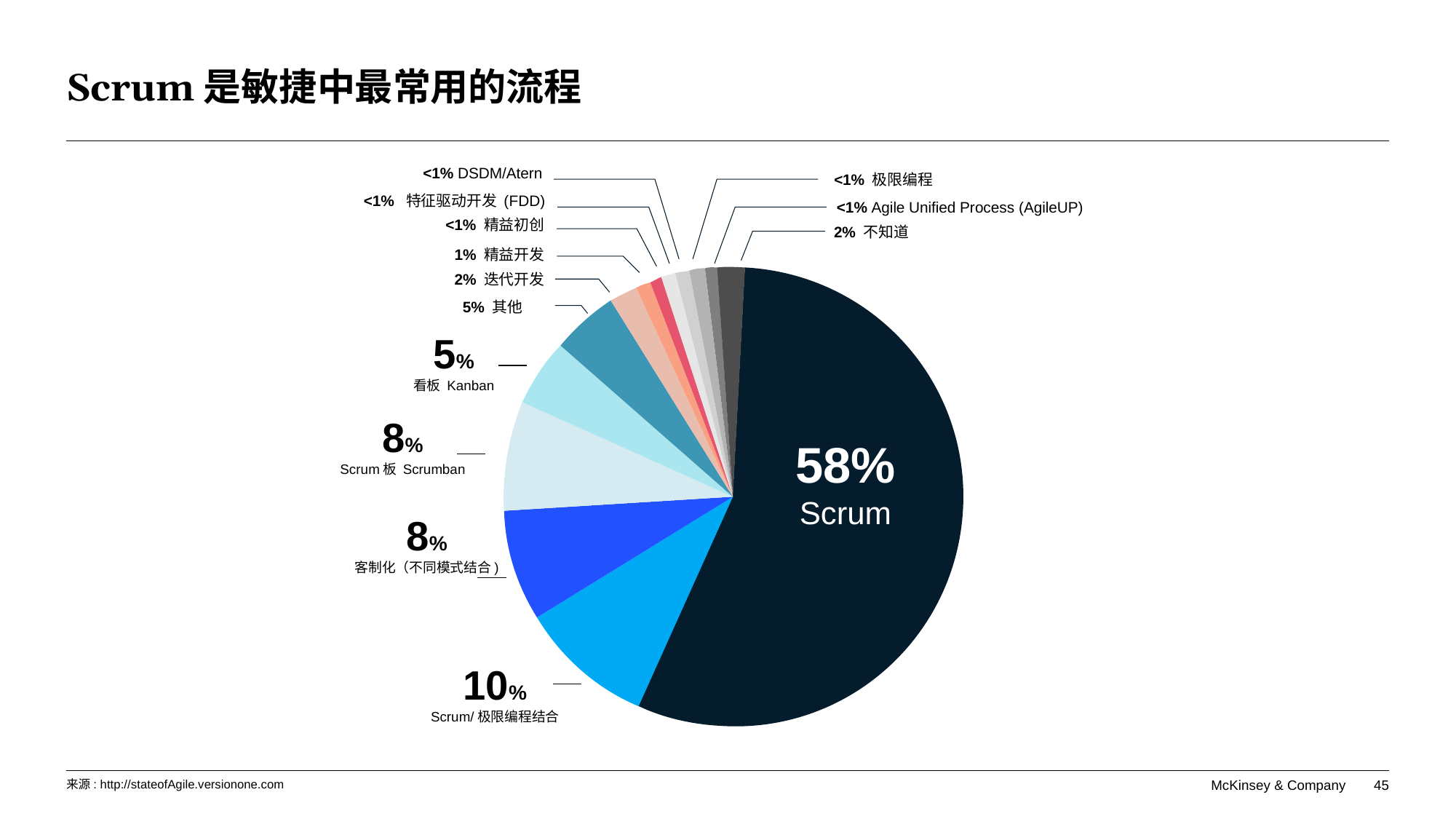

# Scrum是敏捷中最常用的流程

<1% DSDM/Atern
<1% 极限编程

<1%  特征驱动开发 (FDD)
<1% Agile Unified Process (AgileUP)

<1% 精益初创
2% 不知道

1% 精益开发

2% 迭代开发

5% 其他

5%
看板 Kanban
8%
Scrum板 Scrumban
58%
Scrum
8%
客制化（不同模式结合)
10%
Scrum/极限编程结合
来源: http://stateofAgile.versionone.com